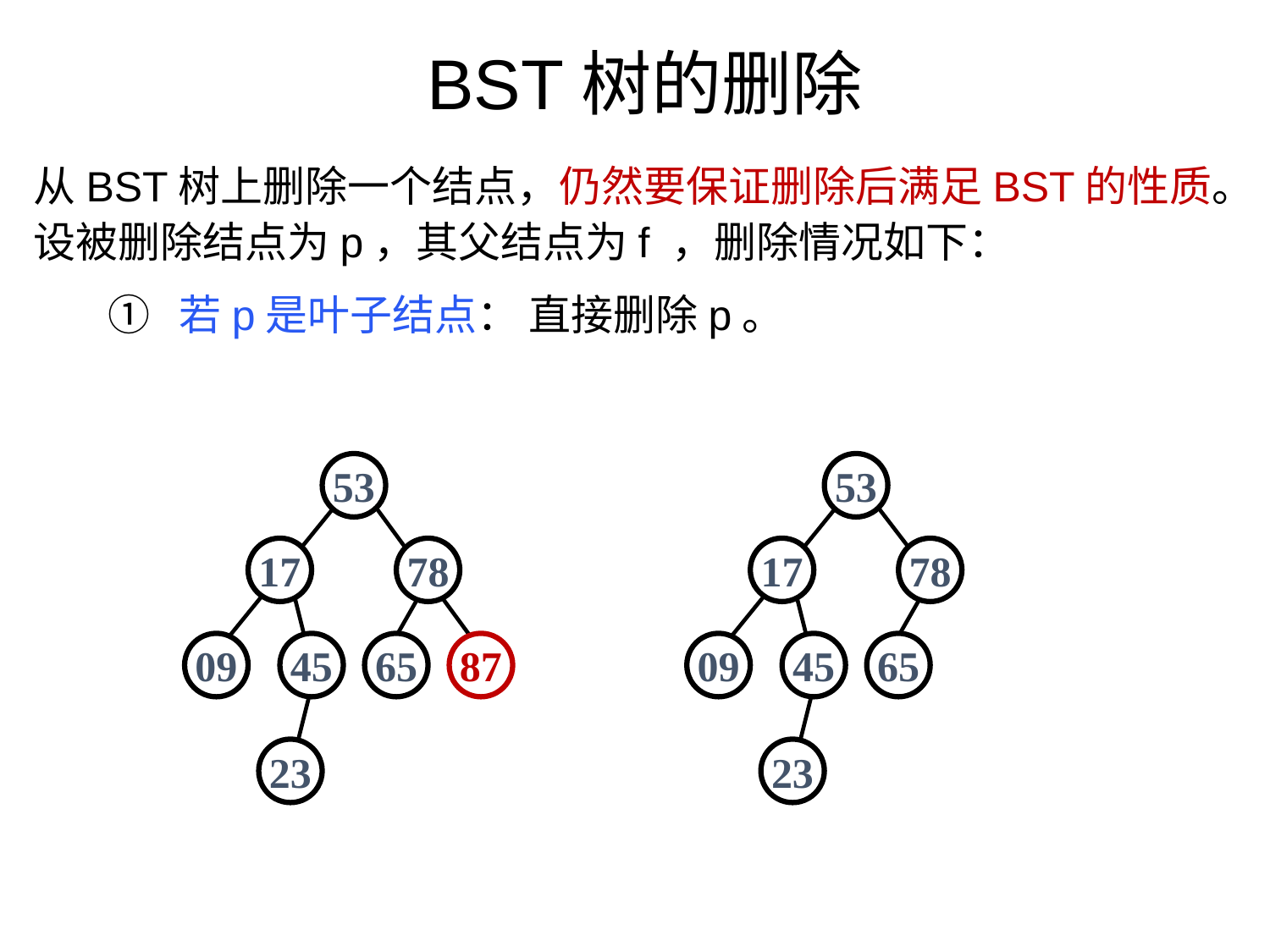

BST树的删除
从BST树上删除一个结点，仍然要保证删除后满足BST的性质。设被删除结点为p，其父结点为f ，删除情况如下：
①  若p是叶子结点： 直接删除p。

53
53

17
78
17
78

09
45
65
87
09
45
65

23
23